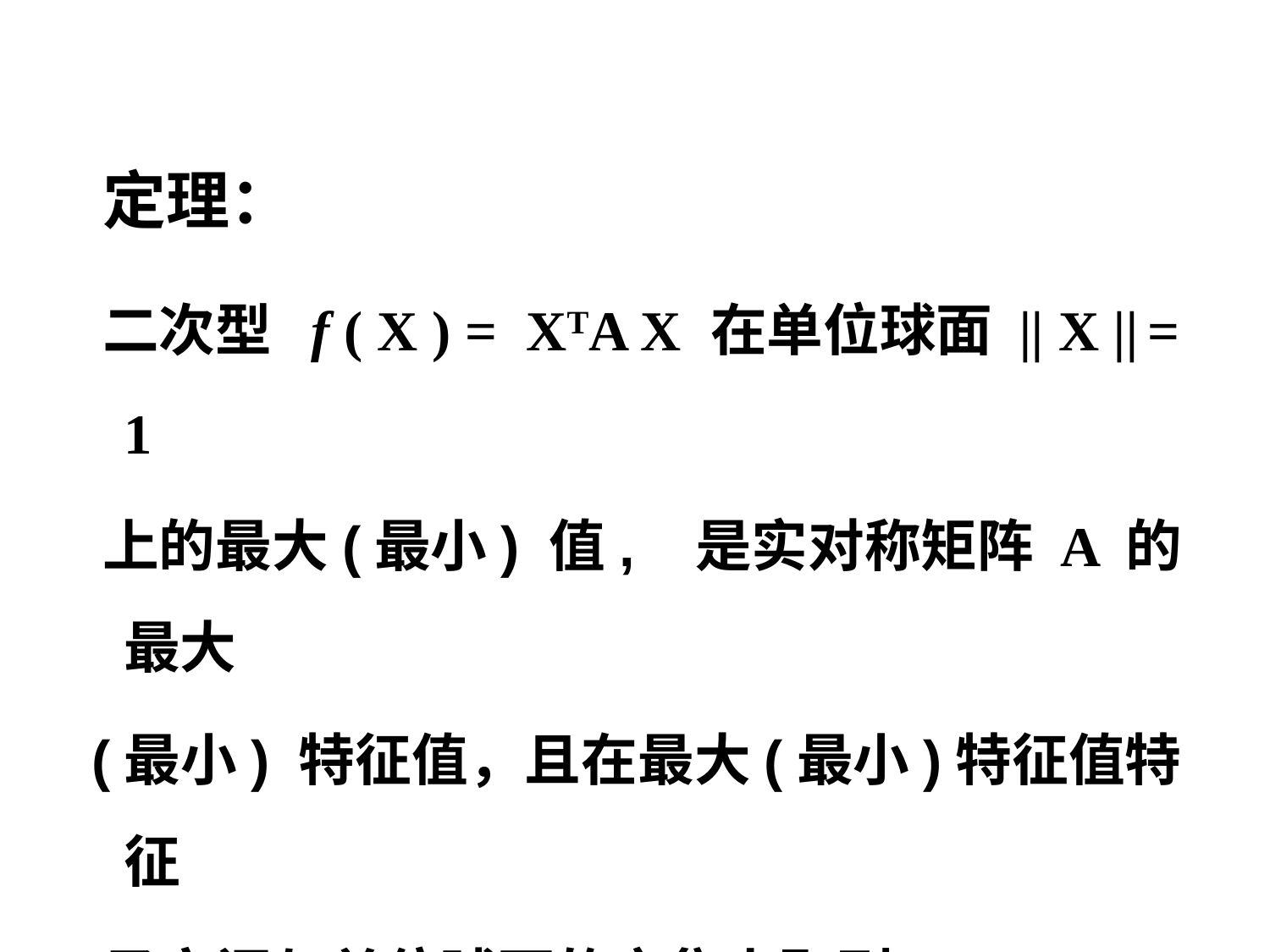

定理：
 二次型  f ( X ) =  XTA X 在单位球面 || X || = 1
 上的最大(最小) 值,   是实对称矩阵 A 的最大
 (最小) 特征值，且在最大(最小)特征值特征
 子空间与单位球面的交集上取到.